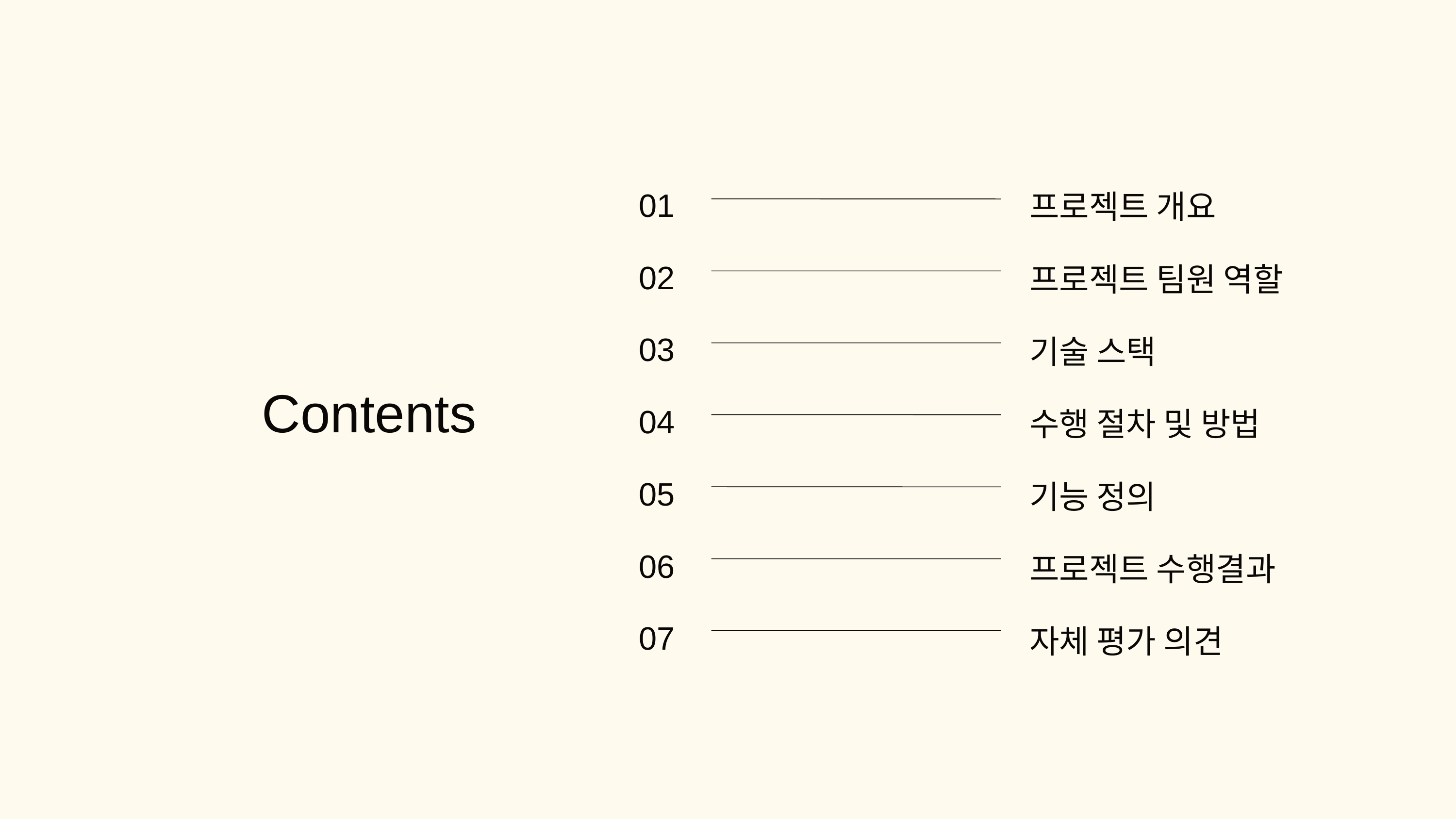

01
02
03
04
05
06
07
프로젝트 개요
프로젝트 팀원 역할
기술 스택
수행 절차 및 방법
기능 정의
프로젝트 수행결과
자체 평가 의견

Contents